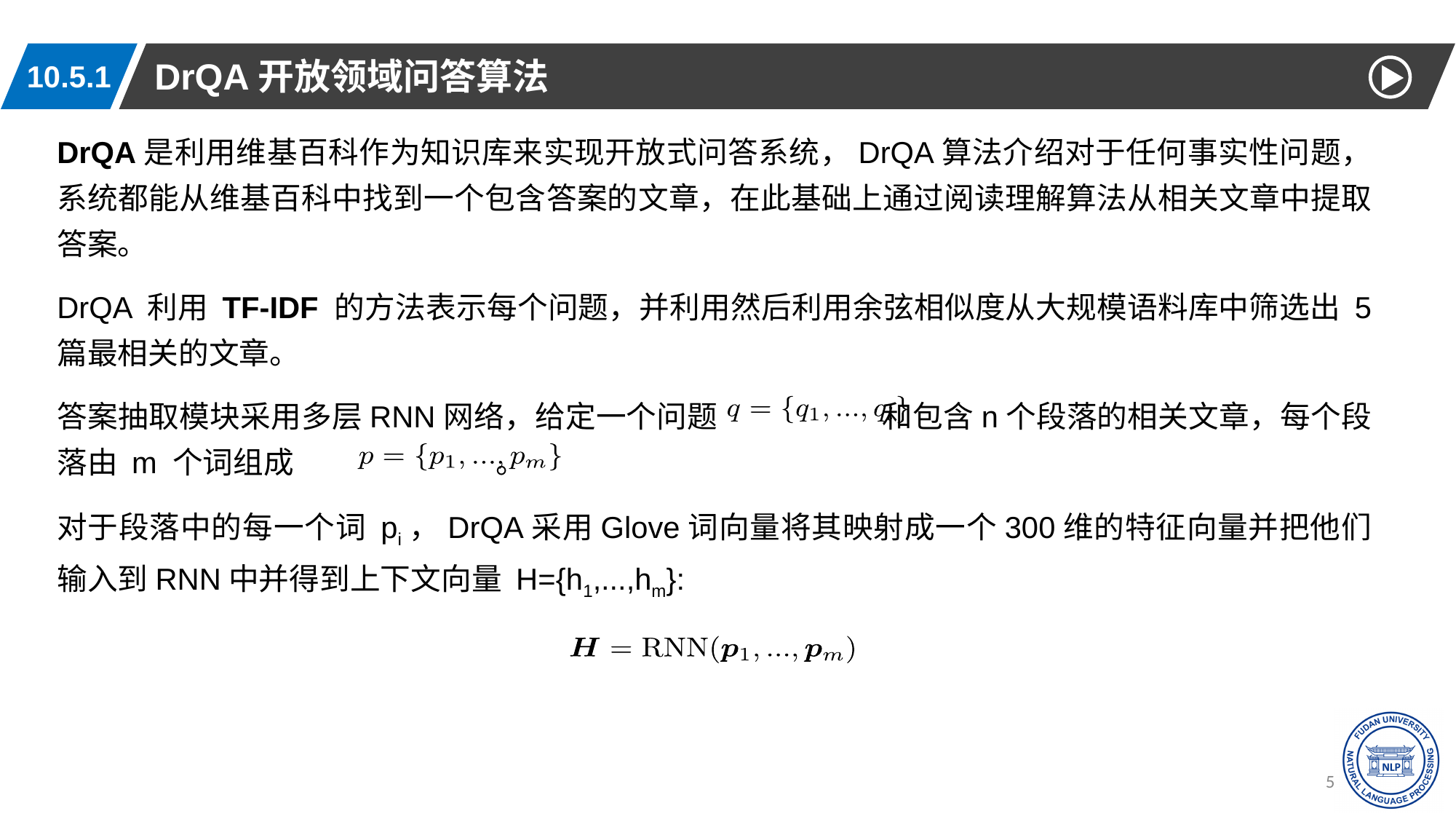

DrQA开放领域问答算法
10.5.1

DrQA是利用维基百科作为知识库来实现开放式问答系统，DrQA算法介绍对于任何事实性问题，系统都能从维基百科中找到一个包含答案的文章，在此基础上通过阅读理解算法从相关文章中提取答案。
DrQA 利用 TF-IDF 的方法表示每个问题，并利用然后利用余弦相似度从大规模语料库中筛选出 5
篇最相关的文章。
答案抽取模块采用多层RNN网络，给定一个问题                        和包含n个段落的相关文章，每个段落由 m 个词组成                              。
对于段落中的每一个词 pi，DrQA采用Glove词向量将其映射成一个300维的特征向量并把他们输入到RNN中并得到上下文向量 H={h1,...,hm}:

57